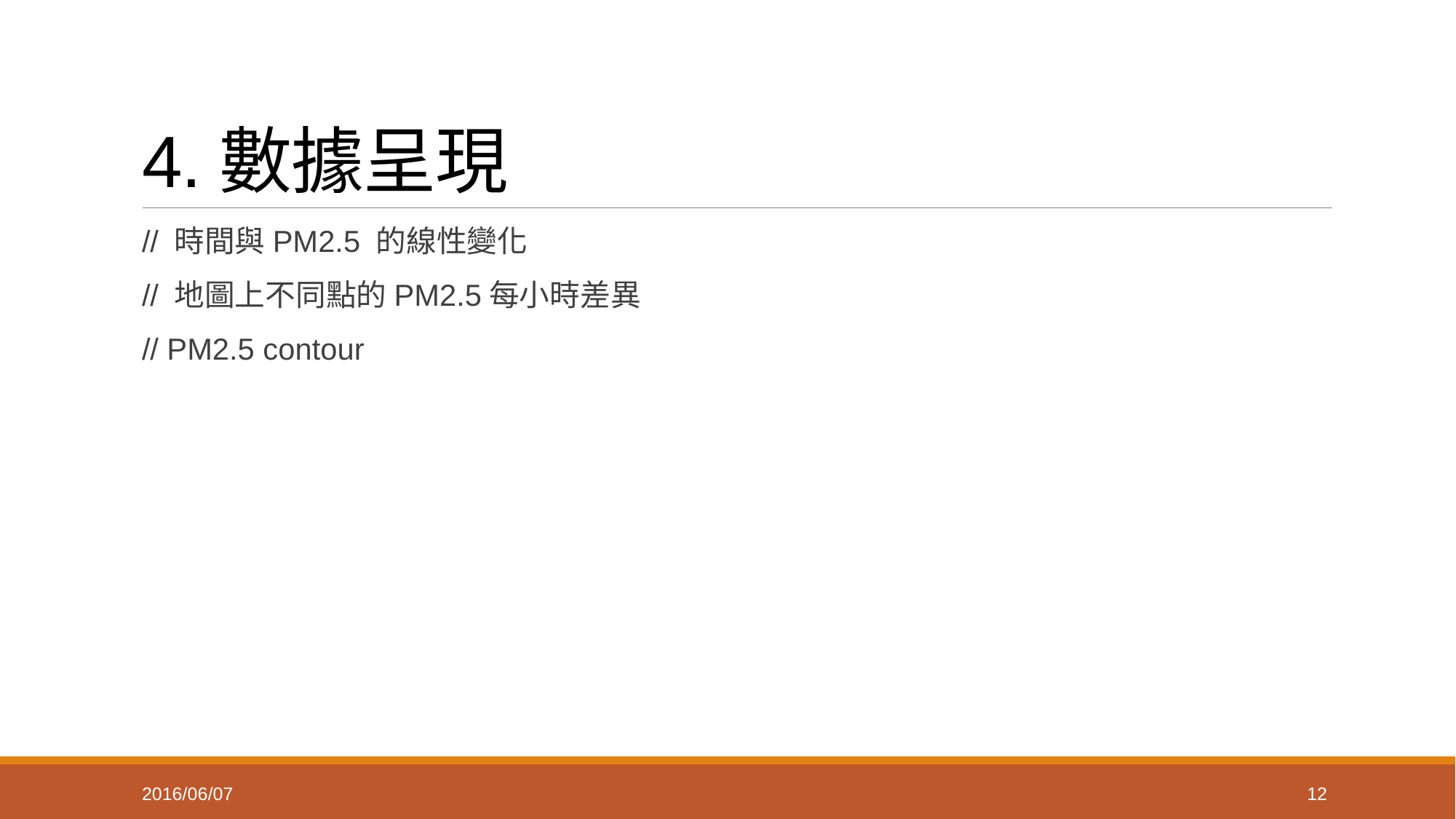

# 4.數據呈現
// 時間與PM2.5 的線性變化
// 地圖上不同點的PM2.5每小時差異
// PM2.5 contour

2016/06/07
12